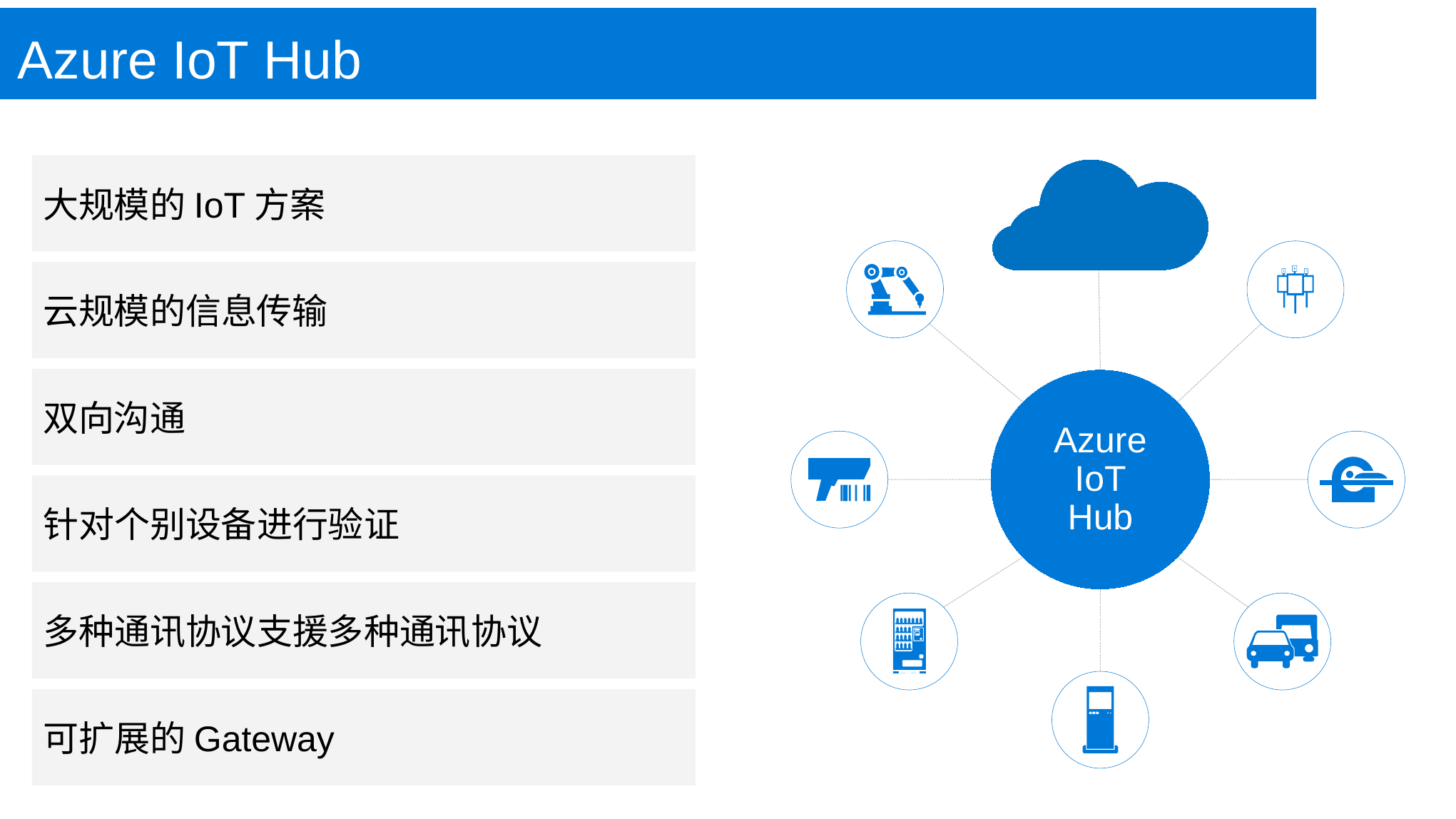

Azure IoT Hub
大规模的IoT方案

云规模的信息传输
双向沟通
Azure IoT Hub

针对个别设备进行验证
多种通讯协议支援多种通讯协议

可扩展的Gateway